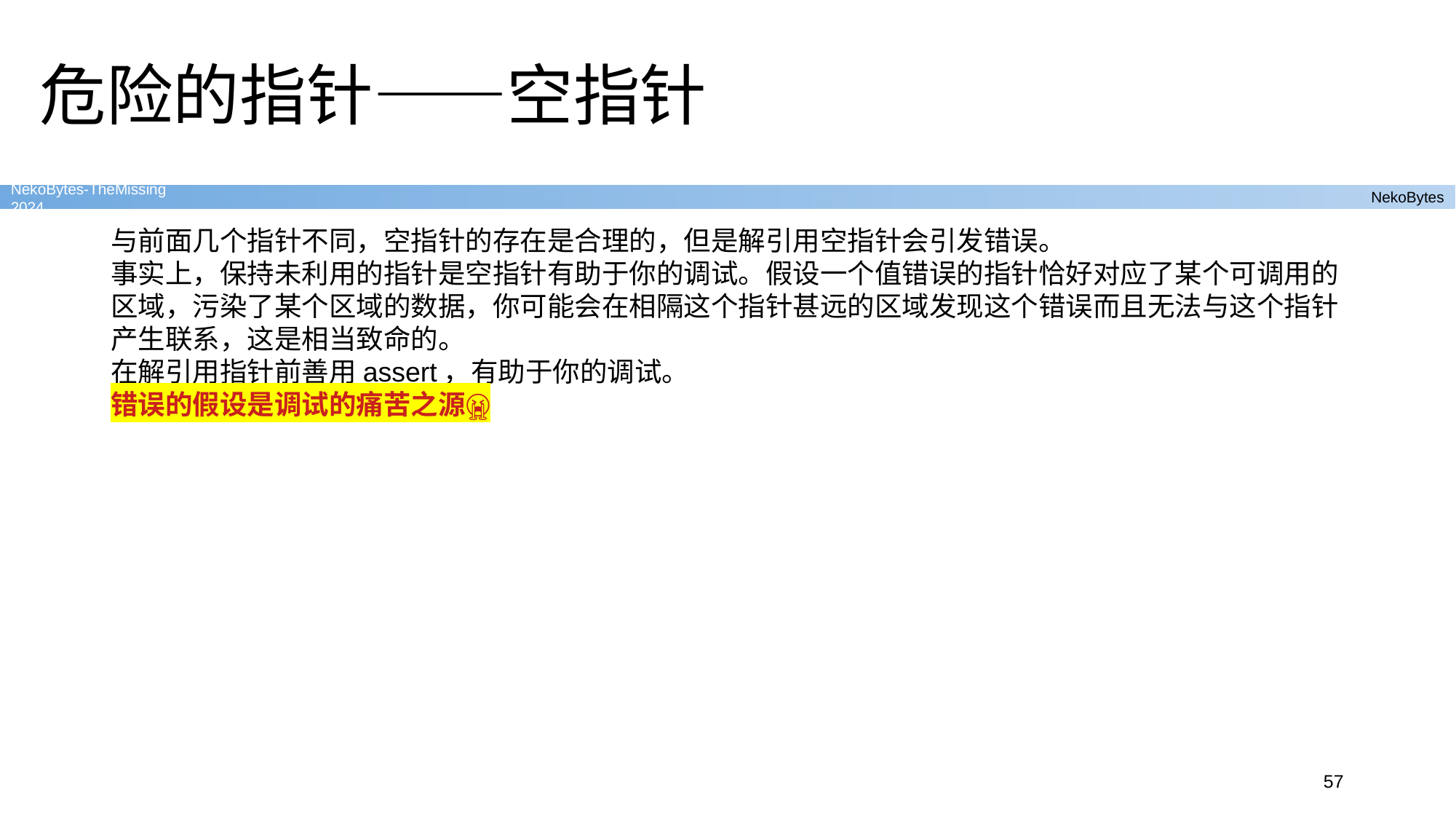

# 危险的指针——空指针
与前面几个指针不同，空指针的存在是合理的，但是解引用空指针会引发错误。
事实上，保持未利用的指针是空指针有助于你的调试。假设一个值错误的指针恰好对应了某个可调用的区域，污染了某个区域的数据，你可能会在相隔这个指针甚远的区域发现这个错误而且无法与这个指针产生联系，这是相当致命的。
在解引用指针前善用assert，有助于你的调试。
错误的假设是调试的痛苦之源😭
57